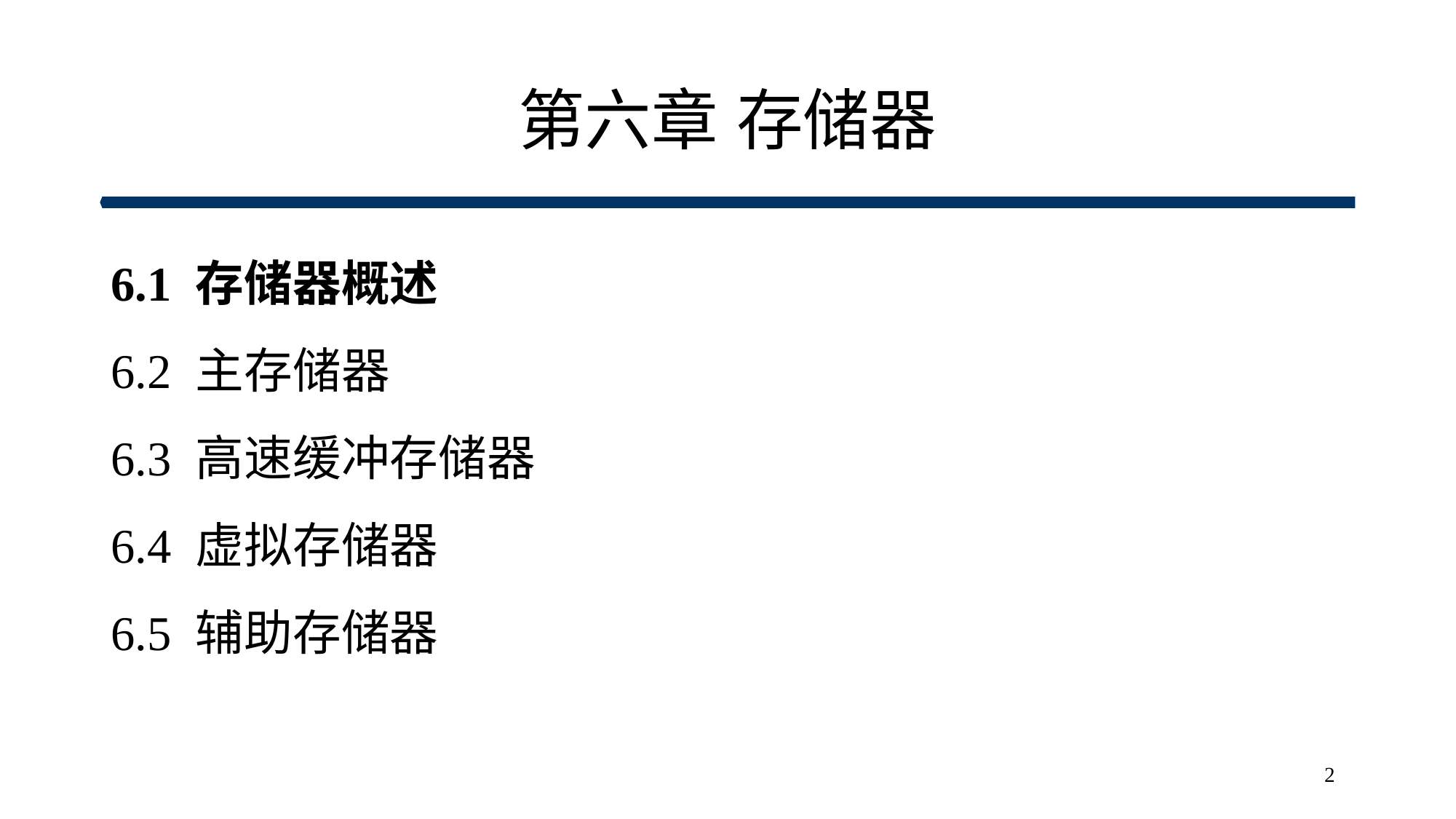

# 第六章	存储器
6.1 存储器概述
6.2 主存储器
6.3 高速缓冲存储器
6.4 虚拟存储器
6.5 辅助存储器
2